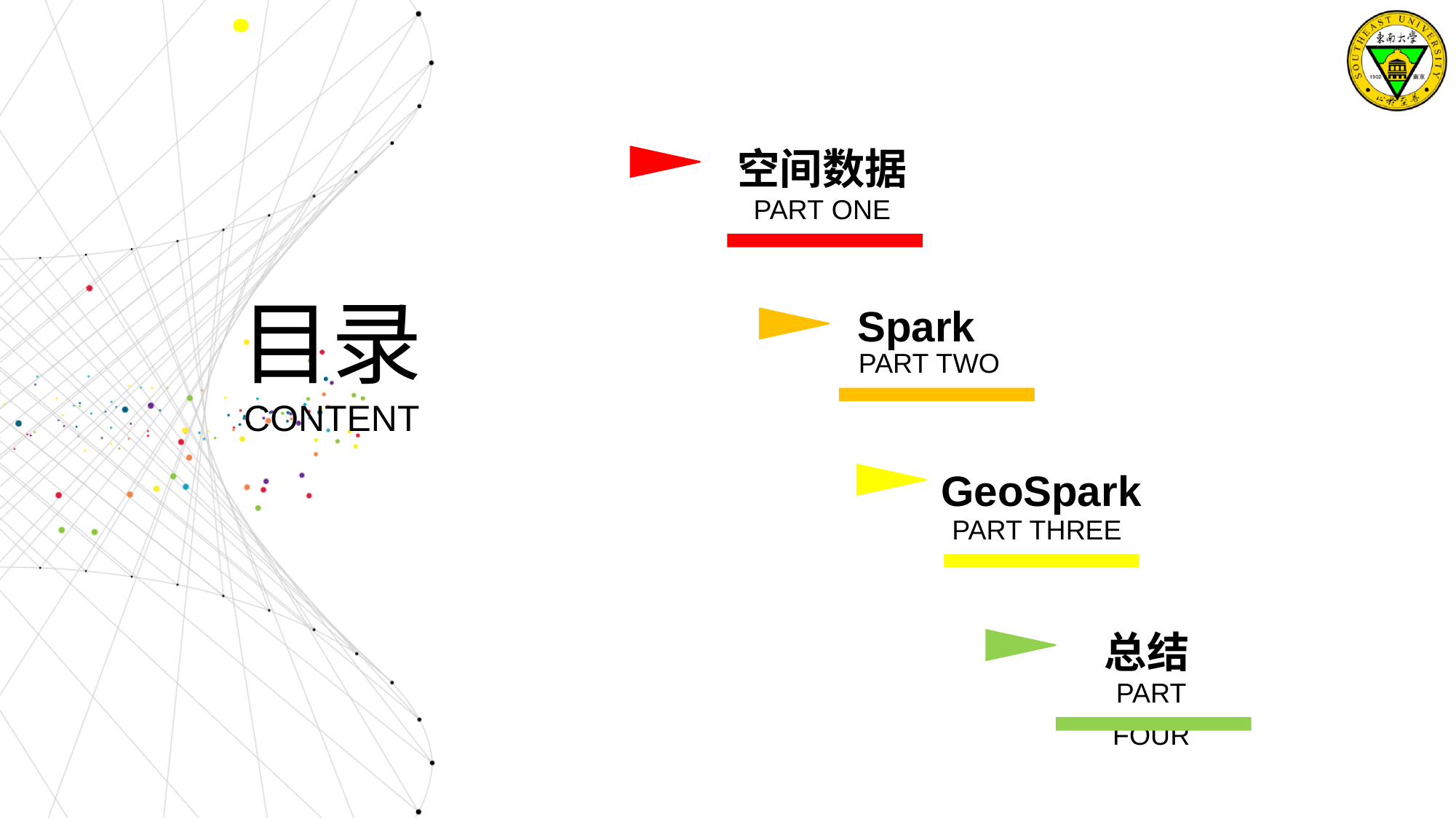

空间数据

PART ONE

Spark
目录
CONTENT

PART TWO

GeoSpark

PART THREE

总结

PART FOUR